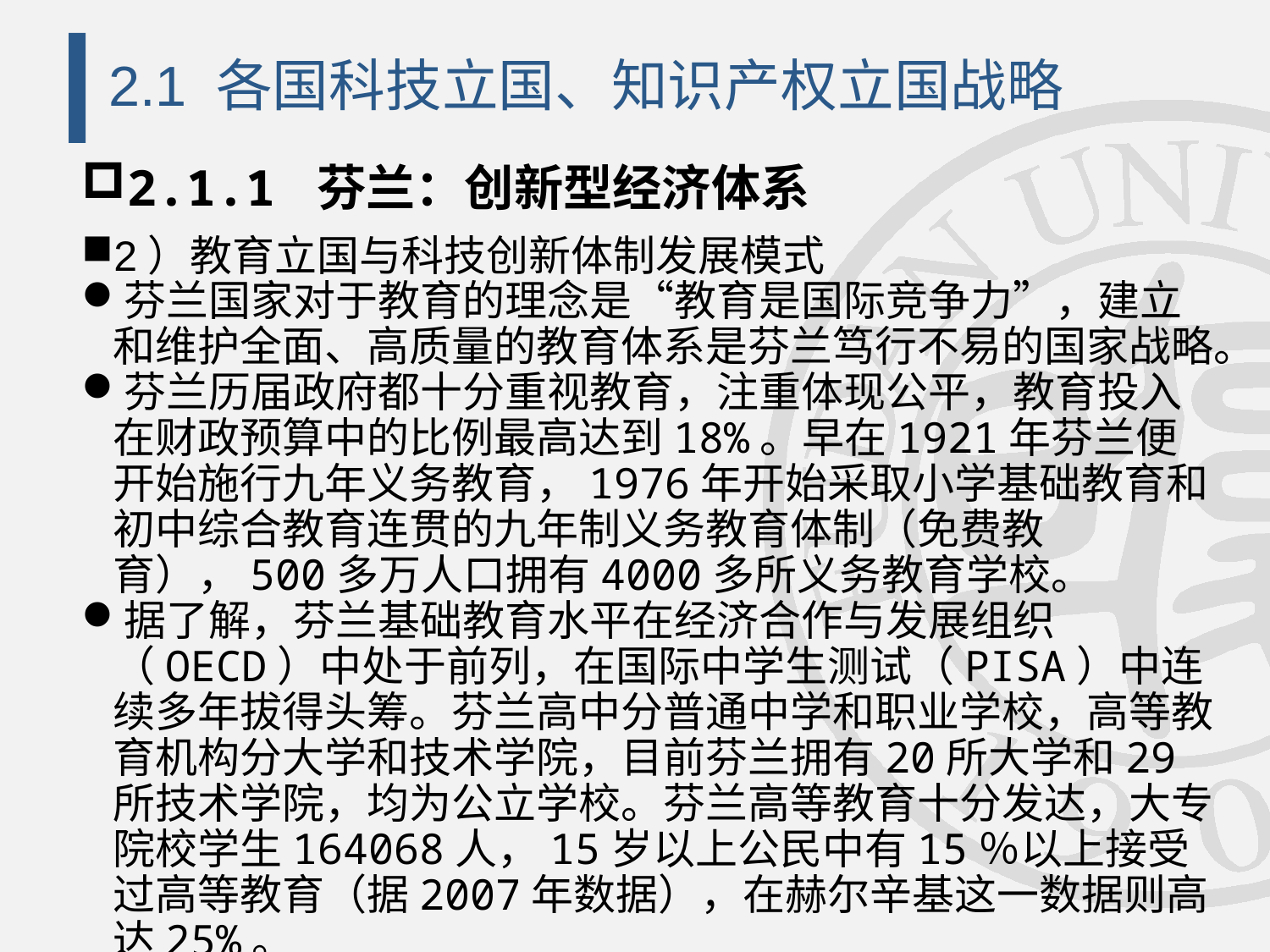

# 2.1 各国科技立国、知识产权立国战略
2.1.1 芬兰：创新型经济体系
2）教育立国与科技创新体制发展模式
芬兰国家对于教育的理念是“教育是国际竞争力”，建立和维护全面、高质量的教育体系是芬兰笃行不易的国家战略。
芬兰历届政府都十分重视教育，注重体现公平，教育投入在财政预算中的比例最高达到18%。早在1921年芬兰便开始施行九年义务教育，1976年开始采取小学基础教育和初中综合教育连贯的九年制义务教育体制（免费教育），500多万人口拥有4000多所义务教育学校。
据了解，芬兰基础教育水平在经济合作与发展组织（OECD）中处于前列，在国际中学生测试（PISA）中连续多年拔得头筹。芬兰高中分普通中学和职业学校，高等教育机构分大学和技术学院，目前芬兰拥有20所大学和29所技术学院，均为公立学校。芬兰高等教育十分发达，大专院校学生164068人，15岁以上公民中有15％以上接受过高等教育（据2007年数据），在赫尔辛基这一数据则高达25%。